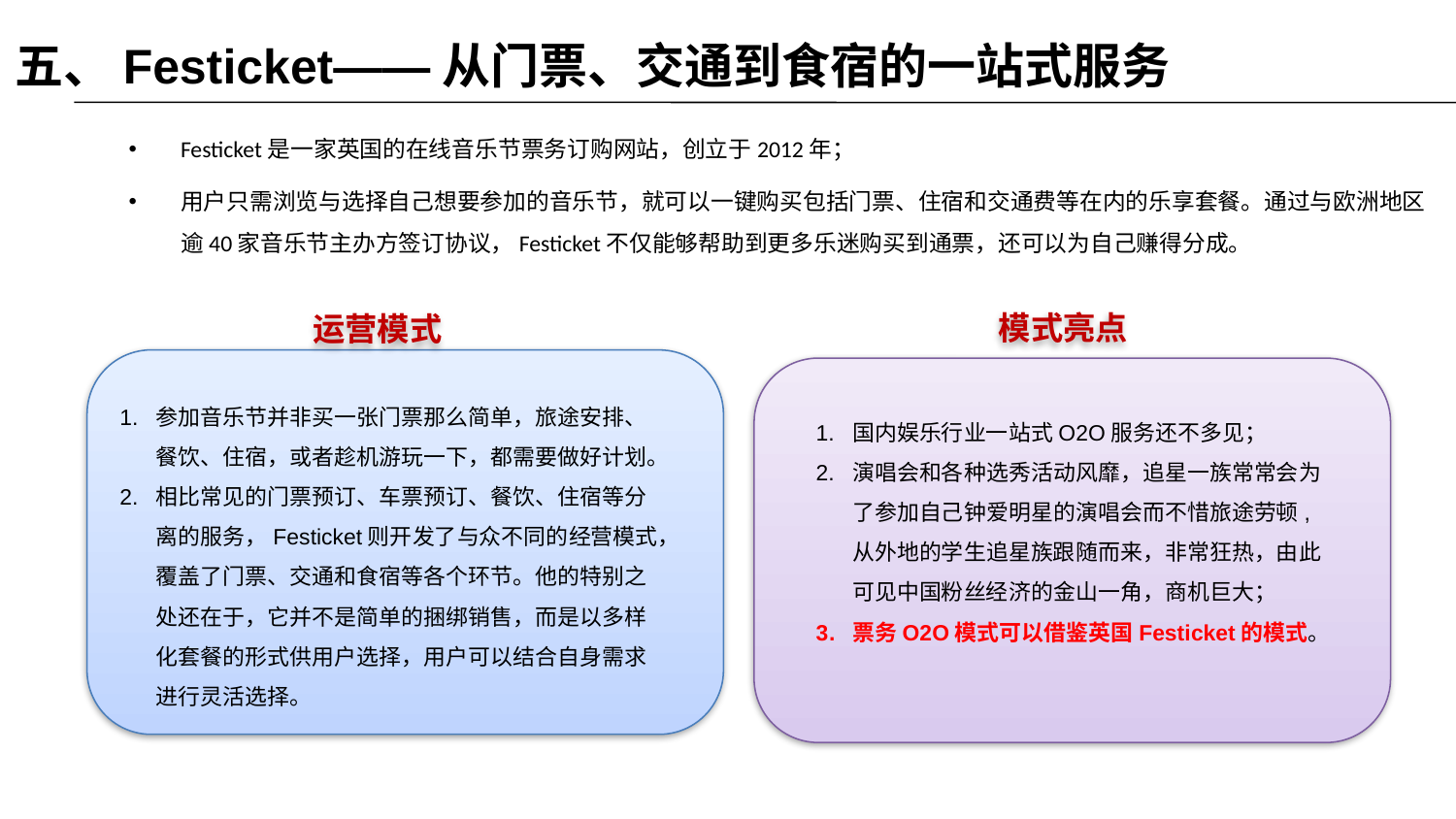

五、Festicket——从门票、交通到食宿的一站式服务
Festicket是一家英国的在线音乐节票务订购网站，创立于2012年；
用户只需浏览与选择自己想要参加的音乐节，就可以一键购买包括门票、住宿和交通费等在内的乐享套餐。通过与欧洲地区逾40家音乐节主办方签订协议，Festicket不仅能够帮助到更多乐迷购买到通票，还可以为自己赚得分成。
模式亮点
运营模式

参加音乐节并非买一张门票那么简单，旅途安排、餐饮、住宿，或者趁机游玩一下，都需要做好计划。
相比常见的门票预订、车票预订、餐饮、住宿等分离的服务，Festicket则开发了与众不同的经营模式，覆盖了门票、交通和食宿等各个环节。他的特别之处还在于，它并不是简单的捆绑销售，而是以多样化套餐的形式供用户选择，用户可以结合自身需求进行灵活选择。
国内娱乐行业一站式O2O服务还不多见；
演唱会和各种选秀活动风靡，追星一族常常会为了参加自己钟爱明星的演唱会而不惜旅途劳顿,从外地的学生追星族跟随而来，非常狂热，由此可见中国粉丝经济的金山一角，商机巨大；
票务O2O模式可以借鉴英国Festicket的模式。